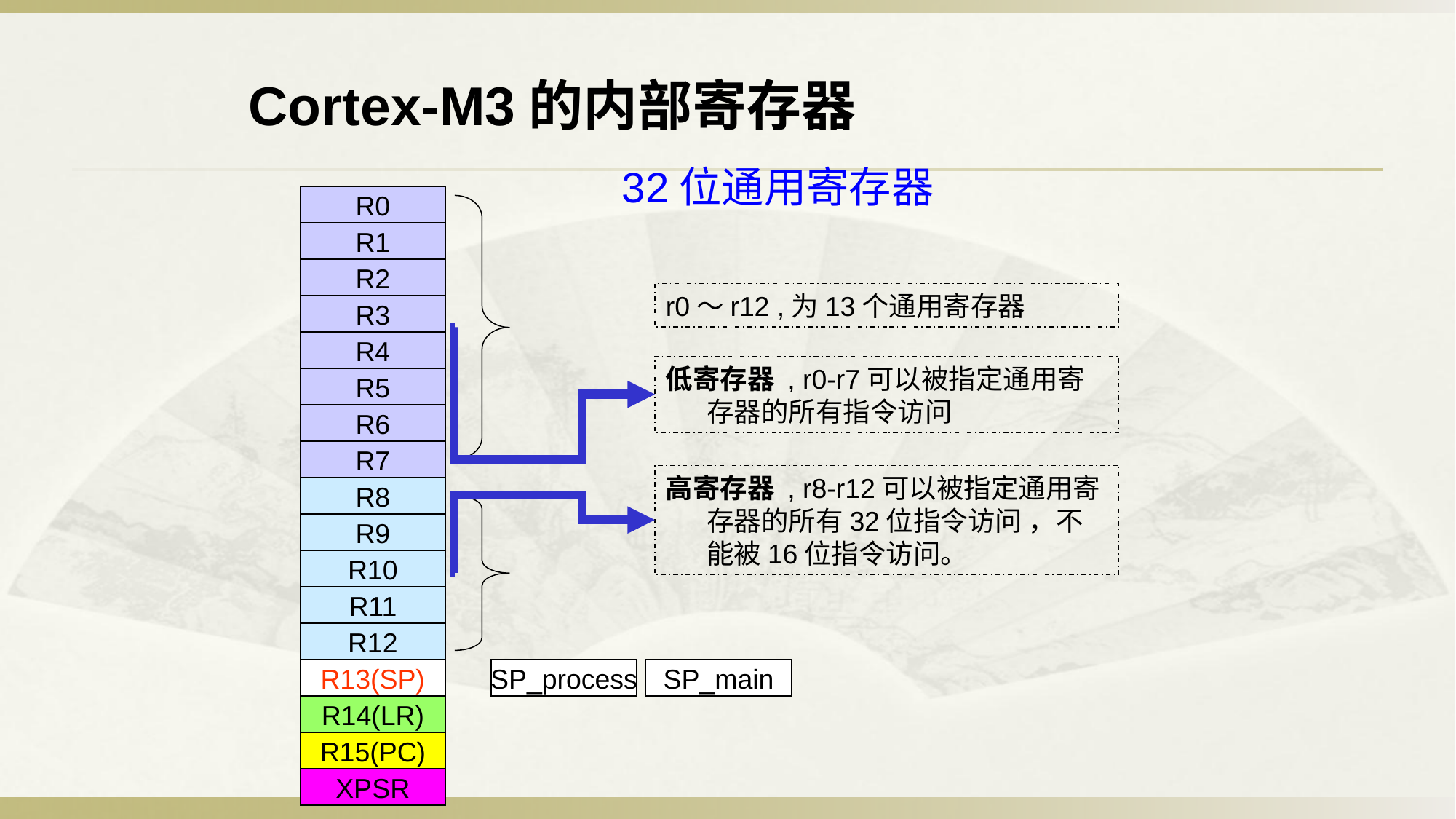

Cortex-M3的内部寄存器
32位通用寄存器
R0

R1
R2
r0～r12 ,为13个通用寄存器
R3
R4
低寄存器 , r0-r7可以被指定通用寄存器的所有指令访问
R5
R6
R7
高寄存器 , r8-r12可以被指定通用寄存器的所有32位指令访问 ，不能被16位指令访问。
R8

R9
R10
R11
R12
R13(SP)
SP_process
SP_main
R14(LR)
R15(PC)
XPSR